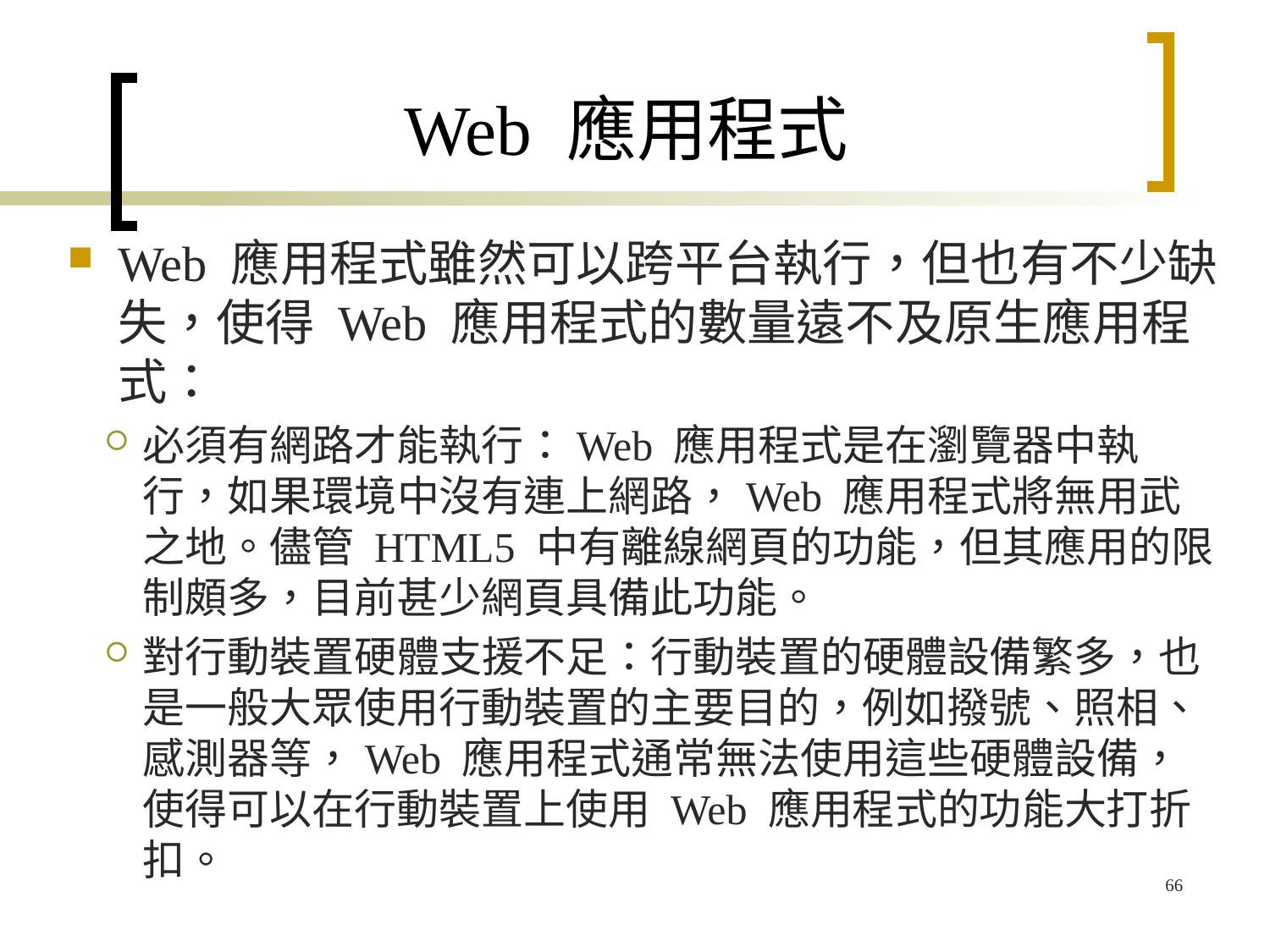

# Web 應用程式
Web 應用程式雖然可以跨平台執行，但也有不少缺失，使得 Web 應用程式的數量遠不及原生應用程式：
必須有網路才能執行：Web 應用程式是在瀏覽器中執行，如果環境中沒有連上網路，Web 應用程式將無用武之地。儘管 HTML5 中有離線網頁的功能，但其應用的限制頗多，目前甚少網頁具備此功能。
對行動裝置硬體支援不足：行動裝置的硬體設備繁多，也是一般大眾使用行動裝置的主要目的，例如撥號、照相、感測器等，Web 應用程式通常無法使用這些硬體設備，使得可以在行動裝置上使用 Web 應用程式的功能大打折扣。
66